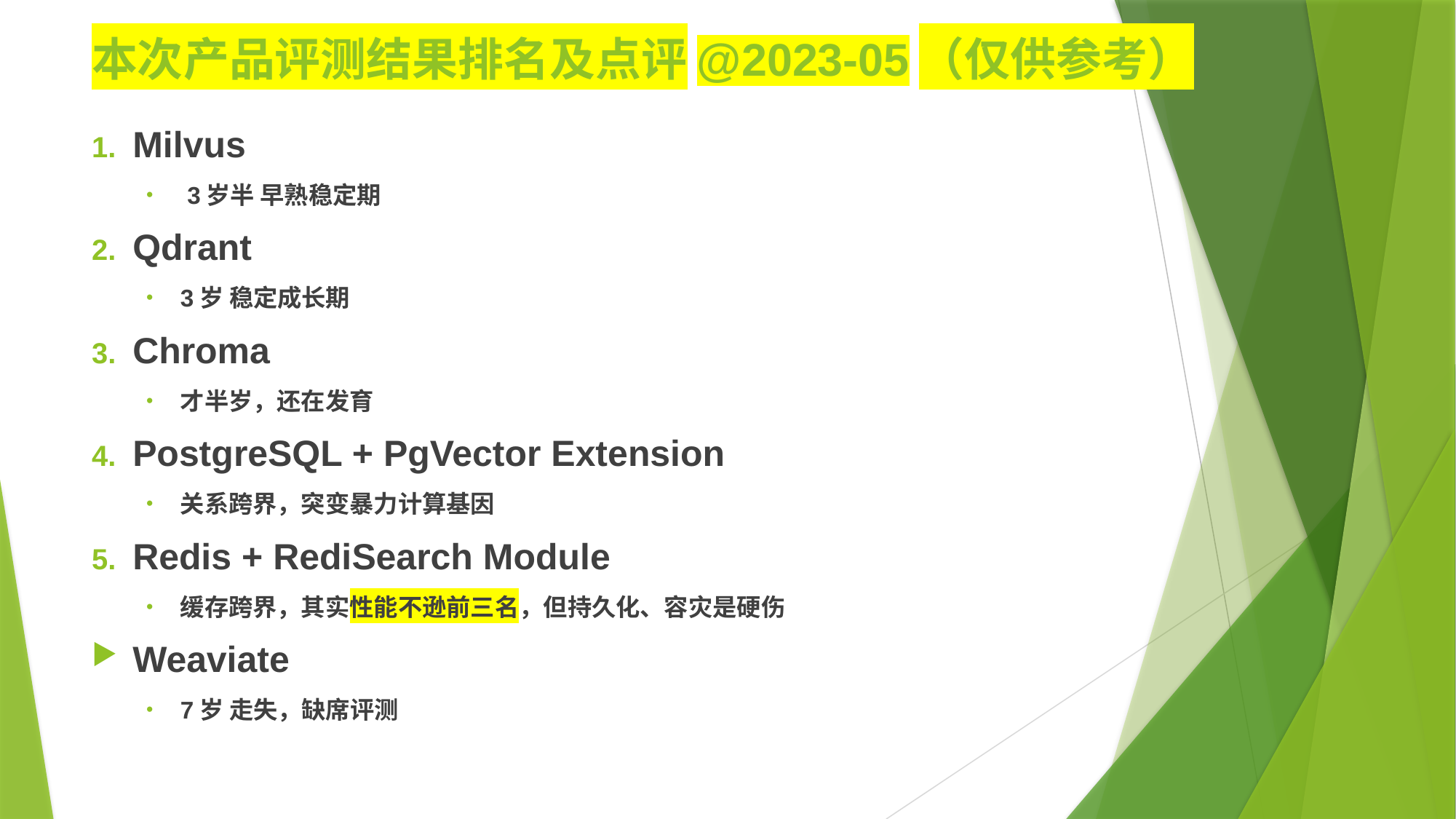

# 本次产品评测结果排名及点评@2023-05（仅供参考）
Milvus
 3岁半 早熟稳定期
Qdrant
3岁 稳定成长期
Chroma
才半岁，还在发育
PostgreSQL + PgVector Extension
关系跨界，突变暴力计算基因
Redis + RediSearch Module
缓存跨界，其实性能不逊前三名，但持久化、容灾是硬伤
Weaviate
7岁 走失，缺席评测